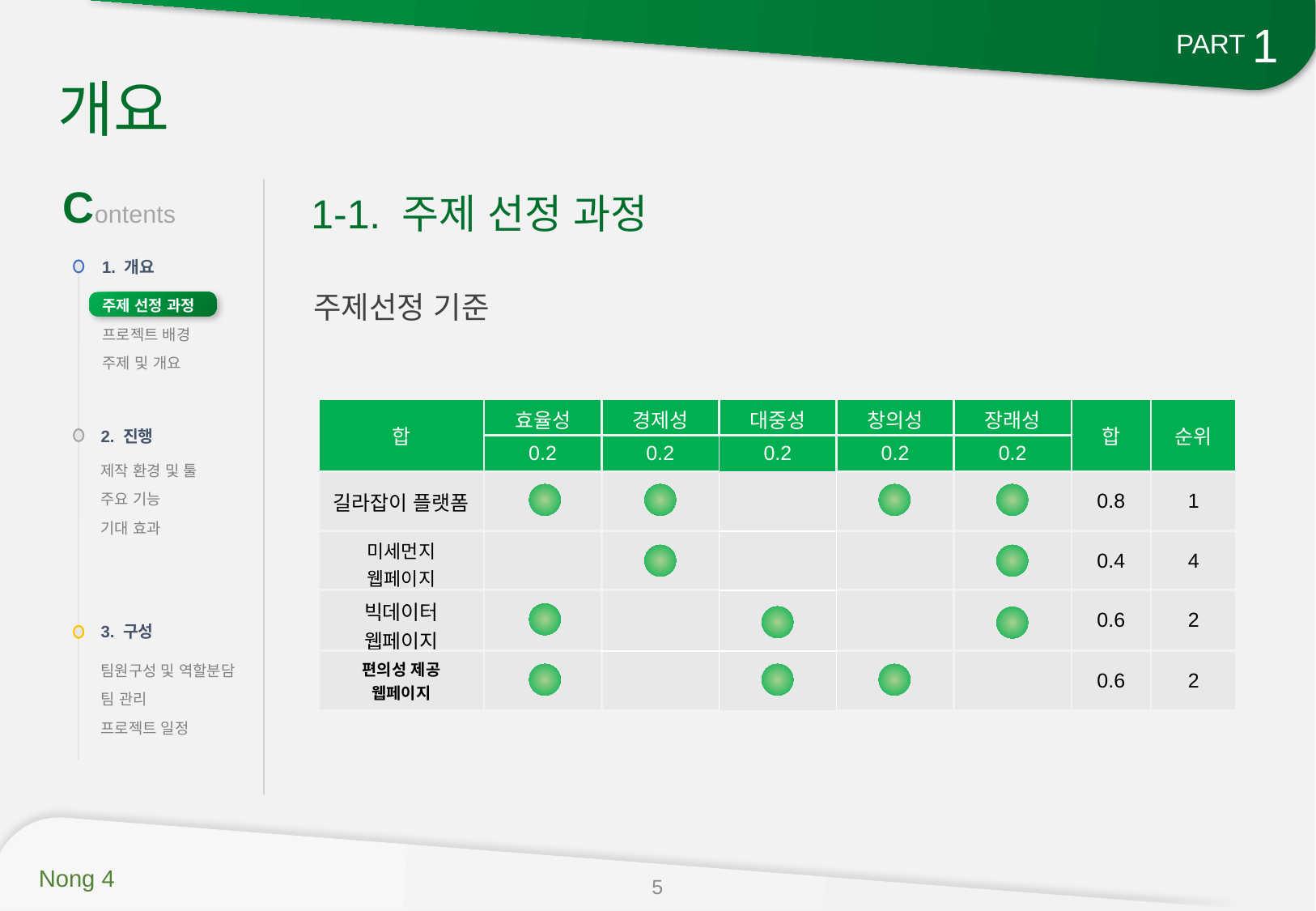

1
PART
개요
Contents
1-1. 주제 선정 과정
1. 개요

주제선정 기준
주제 선정 과정
프로젝트 배경
주제 및 개요

| 합 | 효율성 | 경제성 | 대중성 | 창의성 | 장래성 | 합 | 순위 |
| --- | --- | --- | --- | --- | --- | --- | --- |
|  | 0.2 | 0.2 | 0.2 | 0.2 | 0.2 |  |  |
| 길라잡이 플랫폼 |  |  |  |  |  | 0.8 | 1 |
| 미세먼지 웹페이지 |  |  |  |  |  | 0.4 | 4 |
| 빅데이터 웹페이지 |  |  |  |  |  | 0.6 | 2 |
| 편의성 제공 웹페이지 |  |  |  |  |  | 0.6 | 2 |
2. 진행

제작 환경 및 툴
주요 기능
기대 효과

3. 구성

팀원구성 및 역할분담
팀 관리
프로젝트 일정

5